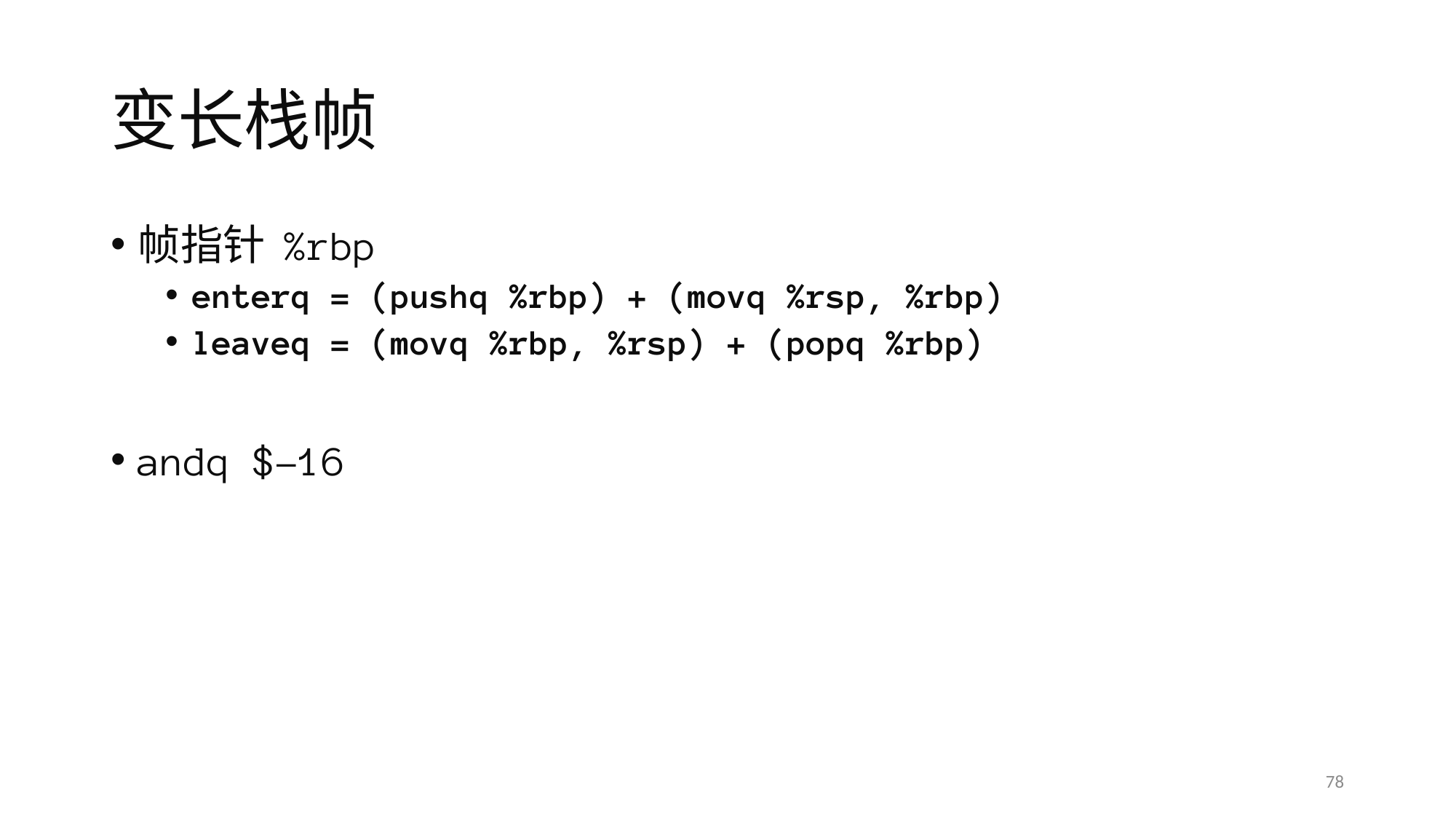

# 变长栈帧
帧指针 %rbp
enterq = (pushq %rbp) + (movq %rsp, %rbp)
leaveq = (movq %rbp, %rsp) + (popq %rbp)

andq $-16
78